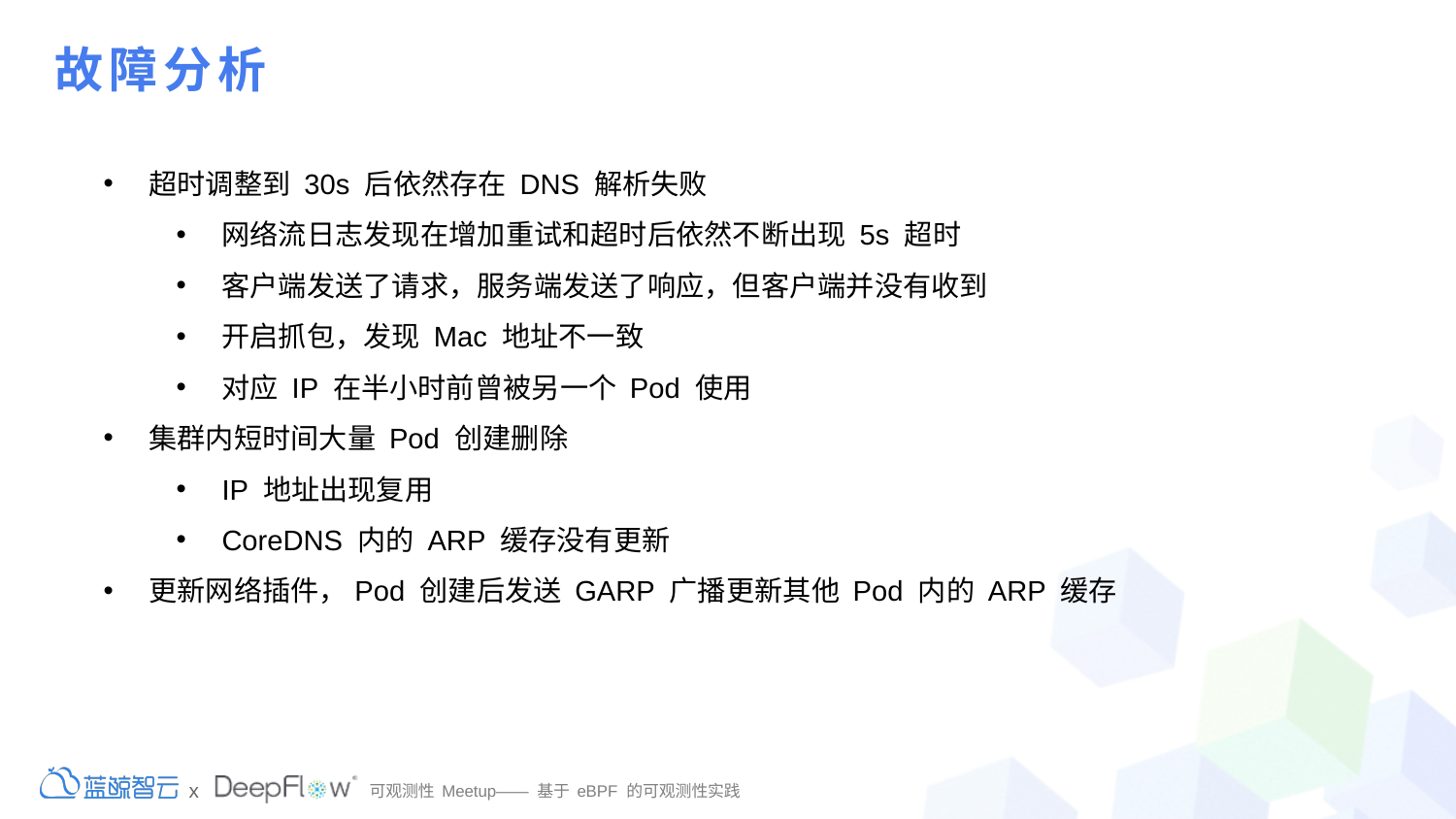

# 故障分析
超时调整到 30s 后依然存在 DNS 解析失败
网络流日志发现在增加重试和超时后依然不断出现 5s 超时
客户端发送了请求，服务端发送了响应，但客户端并没有收到
开启抓包，发现 Mac 地址不一致
对应 IP 在半小时前曾被另一个 Pod 使用
集群内短时间大量 Pod 创建删除
IP 地址出现复用
CoreDNS 内的 ARP 缓存没有更新
更新网络插件，Pod 创建后发送 GARP 广播更新其他 Pod 内的 ARP 缓存